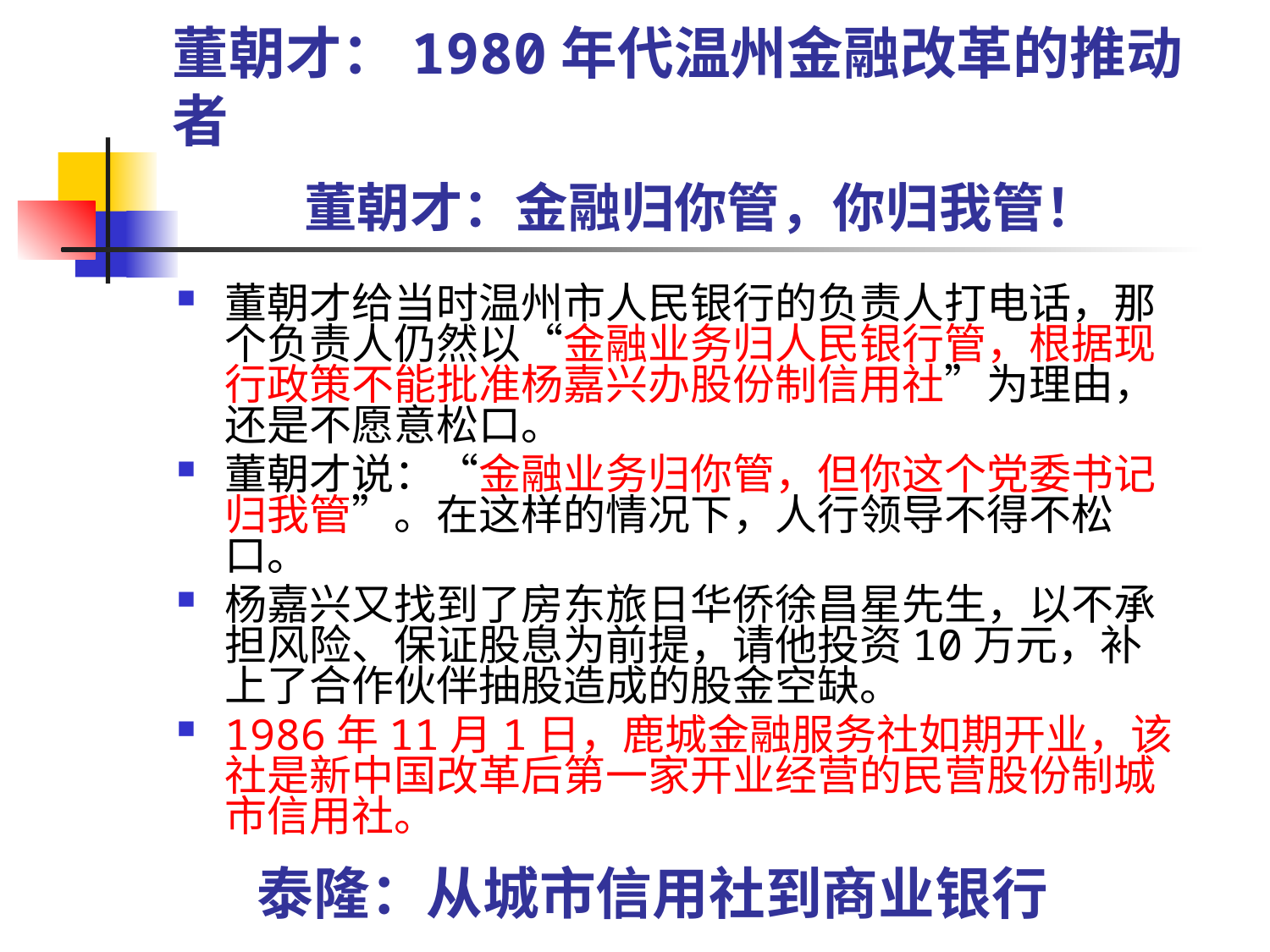

# 董朝才：金融归你管，你归我管！
董朝才：1980年代温州金融改革的推动者
董朝才给当时温州市人民银行的负责人打电话，那个负责人仍然以“金融业务归人民银行管，根据现行政策不能批准杨嘉兴办股份制信用社”为理由，还是不愿意松口。
董朝才说：“金融业务归你管，但你这个党委书记归我管”。在这样的情况下，人行领导不得不松口。
杨嘉兴又找到了房东旅日华侨徐昌星先生，以不承担风险、保证股息为前提，请他投资10万元，补上了合作伙伴抽股造成的股金空缺。
1986年11月1日，鹿城金融服务社如期开业，该社是新中国改革后第一家开业经营的民营股份制城市信用社。
泰隆：从城市信用社到商业银行